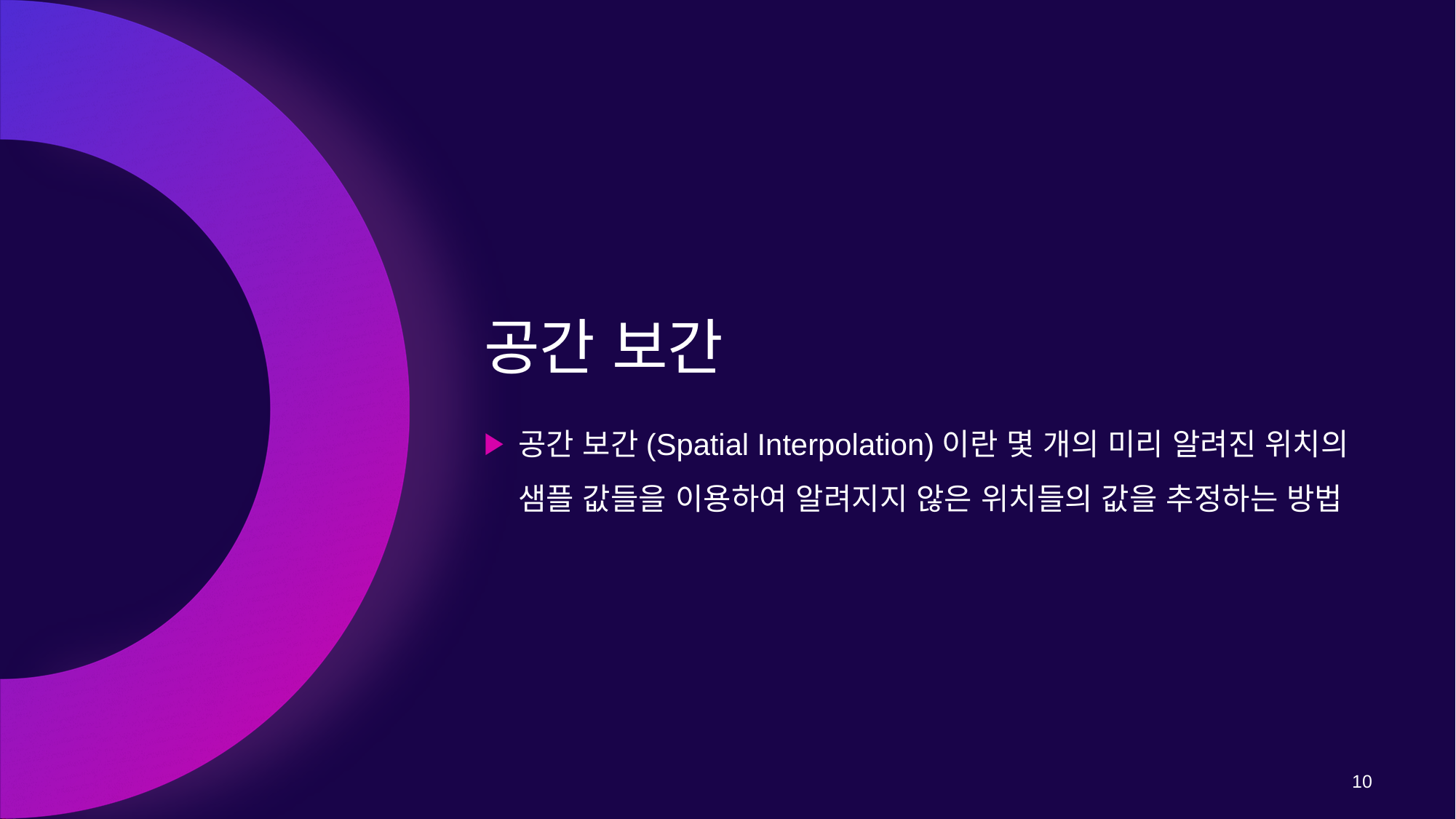

# 공간 보간
공간 보간(Spatial Interpolation)이란 몇 개의 미리 알려진 위치의 샘플 값들을 이용하여 알려지지 않은 위치들의 값을 추정하는 방법
10